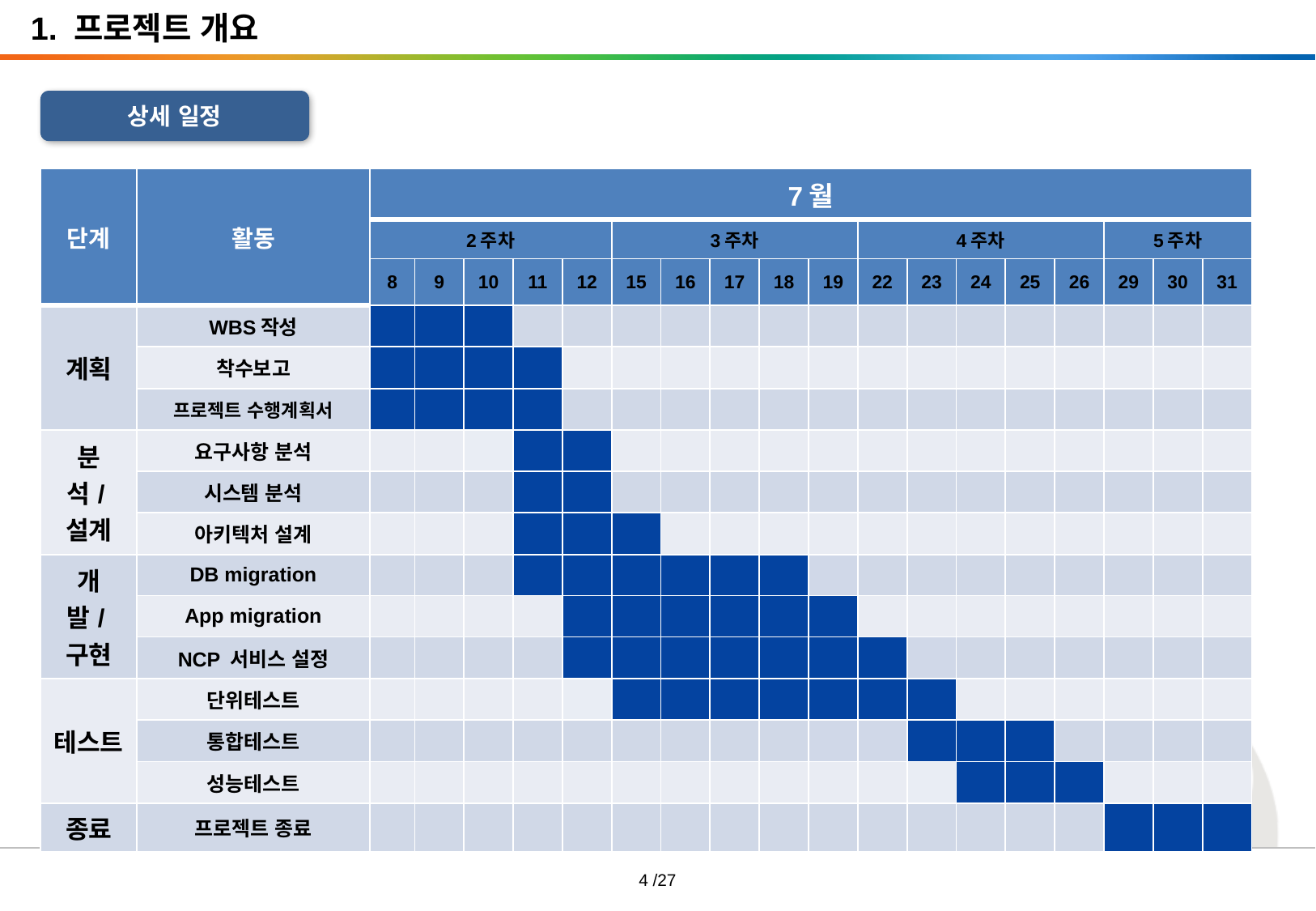

1. 프로젝트 개요
상세 일정
| 단계 | 활동 | 7월 |  |  |  |  |  |  |  |  |  |  |  |  |  |  |  |  |  |
| --- | --- | --- | --- | --- | --- | --- | --- | --- | --- | --- | --- | --- | --- | --- | --- | --- | --- | --- | --- |
|  |  | 2주차 |  |  |  |  | 3주차 |  |  |  |  | 4주차 |  |  |  |  | 5주차 |  |  |
|  |  | 8 | 9 | 10 | 11 | 12 | 15 | 16 | 17 | 18 | 19 | 22 | 23 | 24 | 25 | 26 | 29 | 30 | 31 |
| 계획 | WBS작성 |  |  |  |  |  |  |  |  |  |  |  |  |  |  |  |  |  |  |
|  | 착수보고 |  |  |  |  |  |  |  |  |  |  |  |  |  |  |  |  |  |  |
|  | 프로젝트 수행계획서 |  |  |  |  |  |  |  |  |  |  |  |  |  |  |  |  |  |  |
| 분석/설계 | 요구사항 분석 |  |  |  |  |  |  |  |  |  |  |  |  |  |  |  |  |  |  |
|  | 시스템 분석 |  |  |  |  |  |  |  |  |  |  |  |  |  |  |  |  |  |  |
|  | 아키텍처 설계 |  |  |  |  |  |  |  |  |  |  |  |  |  |  |  |  |  |  |
| 개발/구현 | DB migration |  |  |  |  |  |  |  |  |  |  |  |  |  |  |  |  |  |  |
|  | App migration |  |  |  |  |  |  |  |  |  |  |  |  |  |  |  |  |  |  |
|  | NCP 서비스 설정 |  |  |  |  |  |  |  |  |  |  |  |  |  |  |  |  |  |  |
| 테스트 | 단위테스트 |  |  |  |  |  |  |  |  |  |  |  |  |  |  |  |  |  |  |
|  | 통합테스트 |  |  |  |  |  |  |  |  |  |  |  |  |  |  |  |  |  |  |
|  | 성능테스트 |  |  |  |  |  |  |  |  |  |  |  |  |  |  |  |  |  |  |
| 종료 | 프로젝트 종료 |  |  |  |  |  |  |  |  |  |  |  |  |  |  |  |  |  |  |